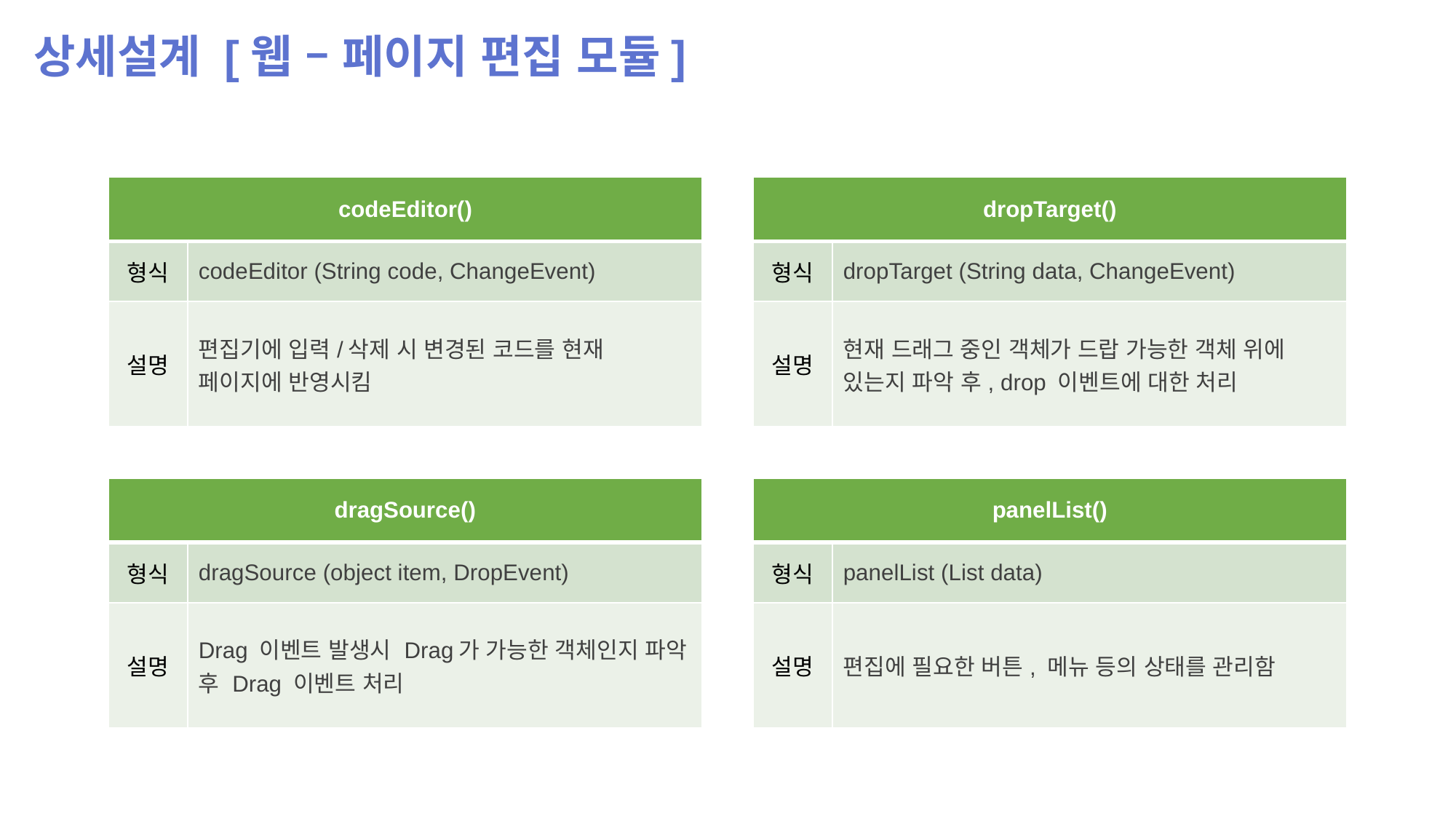

상세설계 [웹 – 페이지 편집 모듈]
| codeEditor() |  |
| --- | --- |
| 형식 | codeEditor (String code, ChangeEvent) |
| 설명 | 편집기에 입력/삭제 시 변경된 코드를 현재 페이지에 반영시킴 |
| dropTarget() |  |
| --- | --- |
| 형식 | dropTarget (String data, ChangeEvent) |
| 설명 | 현재 드래그 중인 객체가 드랍 가능한 객체 위에 있는지 파악 후, drop 이벤트에 대한 처리 |
| dragSource() |  |
| --- | --- |
| 형식 | dragSource (object item, DropEvent) |
| 설명 | Drag 이벤트 발생시 Drag가 가능한 객체인지 파악 후 Drag 이벤트 처리 |
| panelList() |  |
| --- | --- |
| 형식 | panelList (List data) |
| 설명 | 편집에 필요한 버튼, 메뉴 등의 상태를 관리함 |